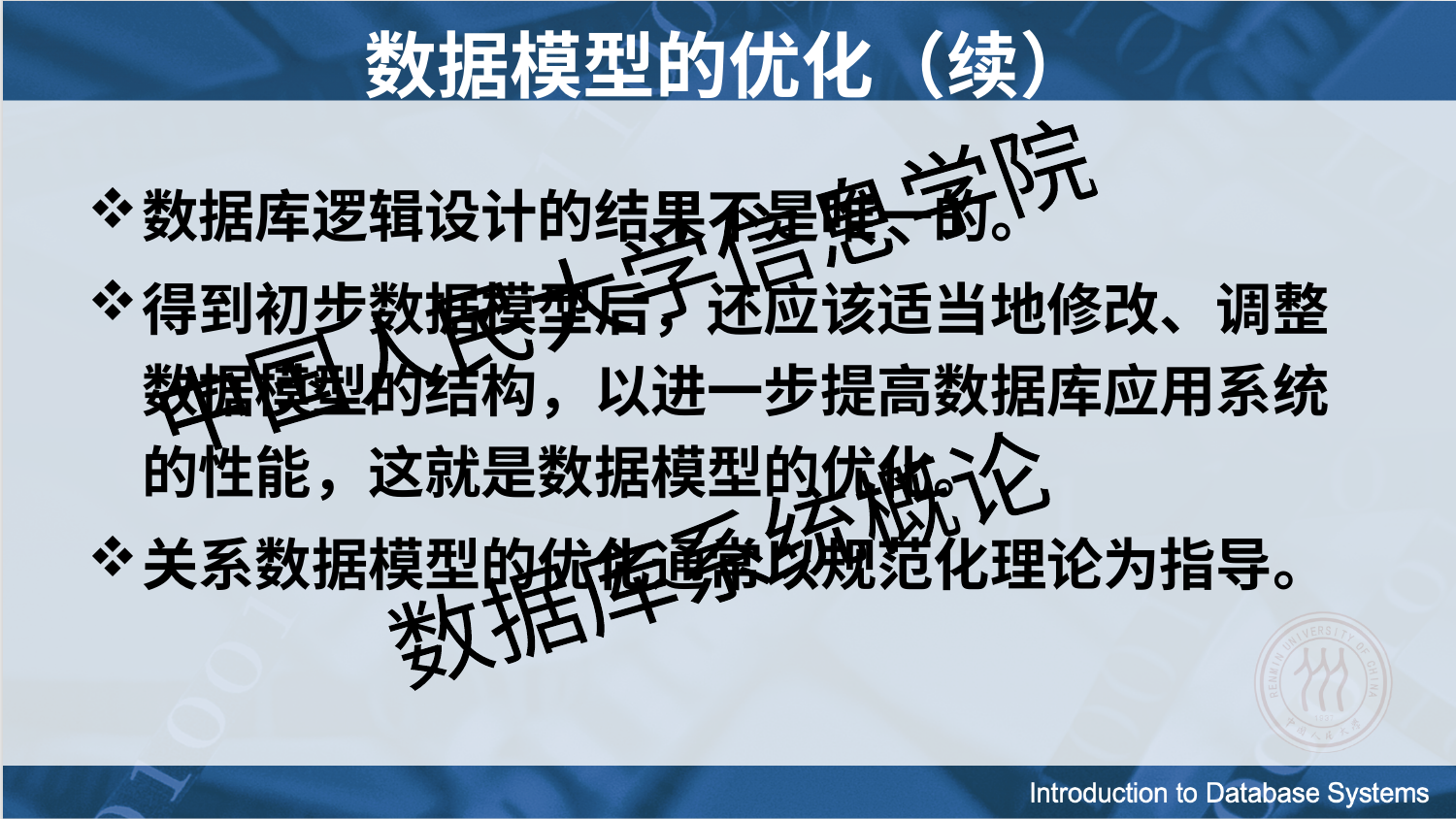

数据模型的优化（续）
数据库逻辑设计的结果不是唯一的。
得到初步数据模型后，还应该适当地修改、调整数据模型的结构，以进一步提高数据库应用系统的性能，这就是数据模型的优化。
关系数据模型的优化通常以规范化理论为指导。